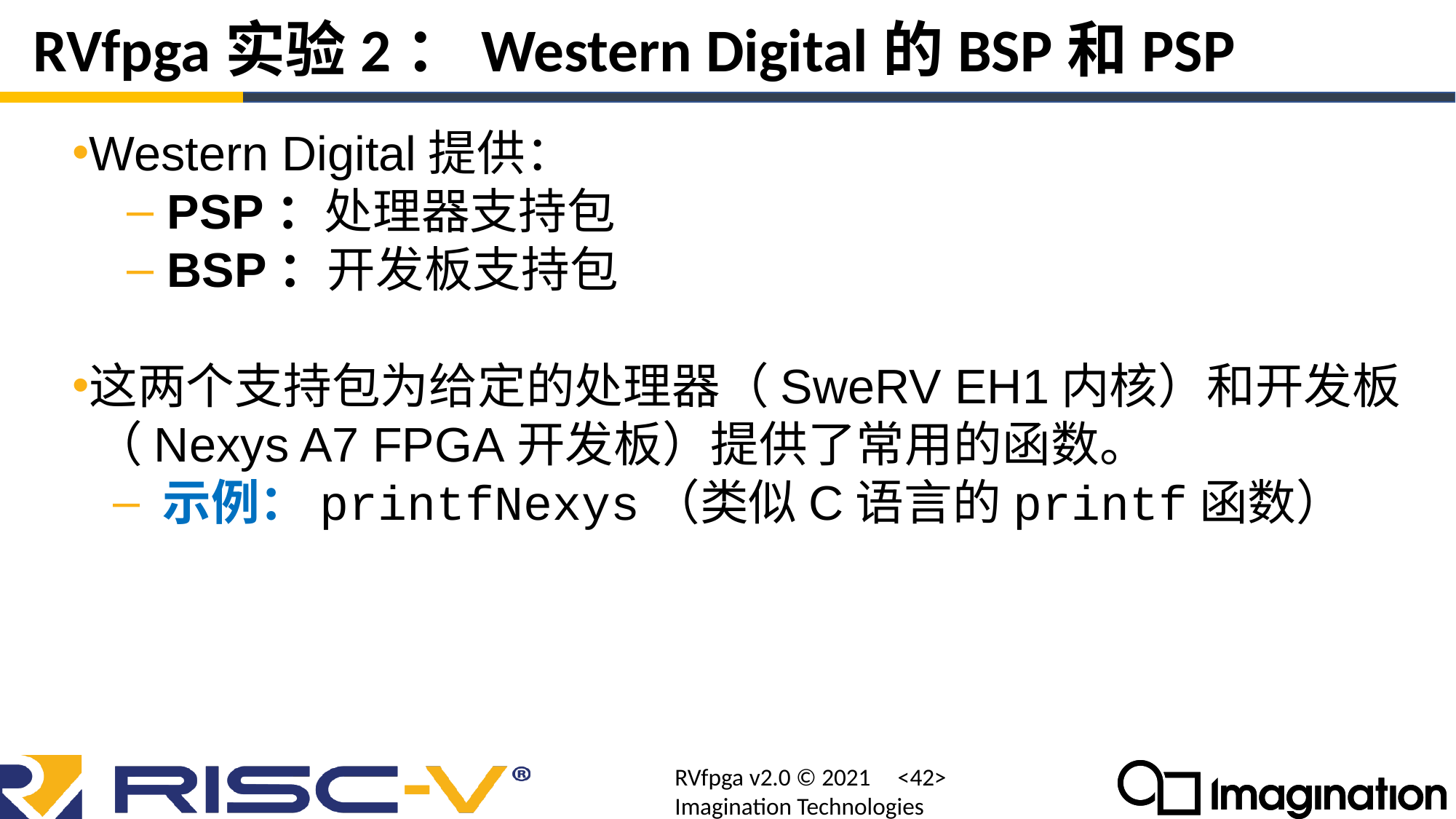

# RVfpga实验2：Western Digital的BSP和PSP
Western Digital提供：
 PSP：处理器支持包
 BSP：开发板支持包

这两个支持包为给定的处理器（SweRV EH1内核）和开发板
  （Nexys A7 FPGA开发板）提供了常用的函数。
 示例：printfNexys（类似C语言的printf函数）